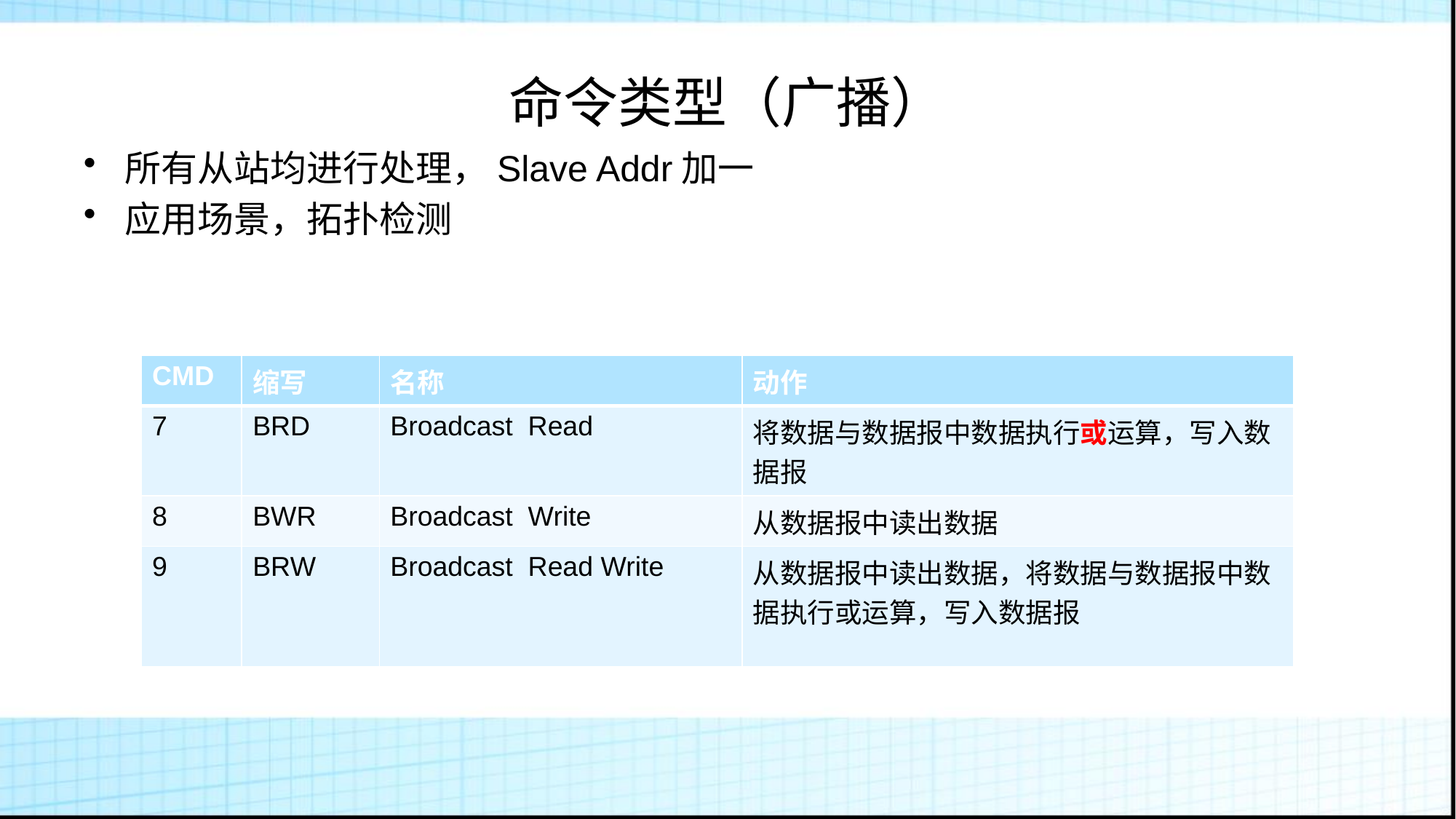

# 命令类型（广播）
所有从站均进行处理，Slave Addr加一
应用场景，拓扑检测
| CMD | 缩写 | 名称 | 动作 |
| --- | --- | --- | --- |
| 7 | BRD | Broadcast Read | 将数据与数据报中数据执行或运算，写入数据报 |
| 8 | BWR | Broadcast Write | 从数据报中读出数据 |
| 9 | BRW | Broadcast Read Write | 从数据报中读出数据，将数据与数据报中数据执行或运算，写入数据报 |